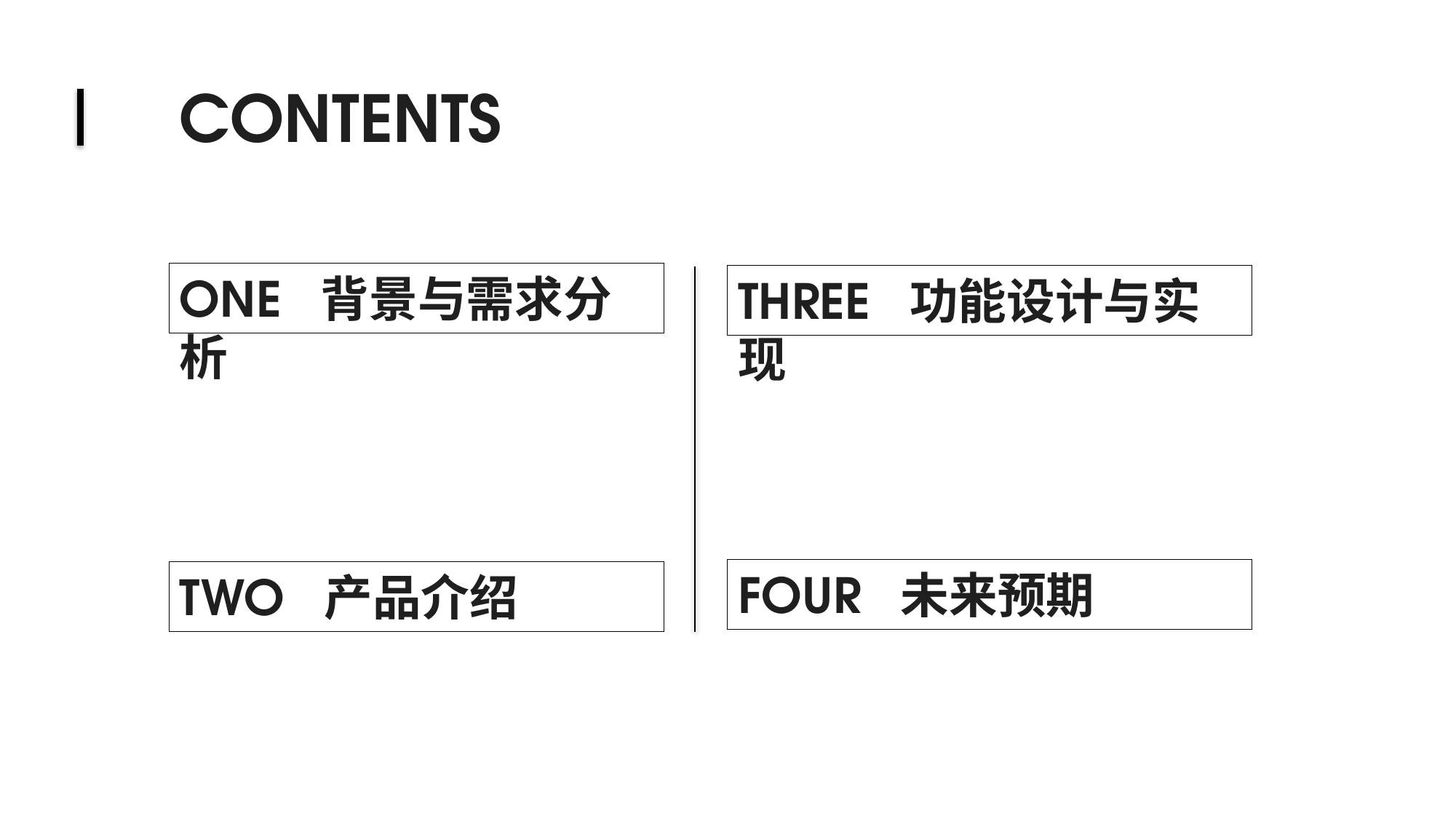

CONTENTS
ONE  背景与需求分析
THREE  功能设计与实现
FOUR  未来预期
TWO  产品介绍